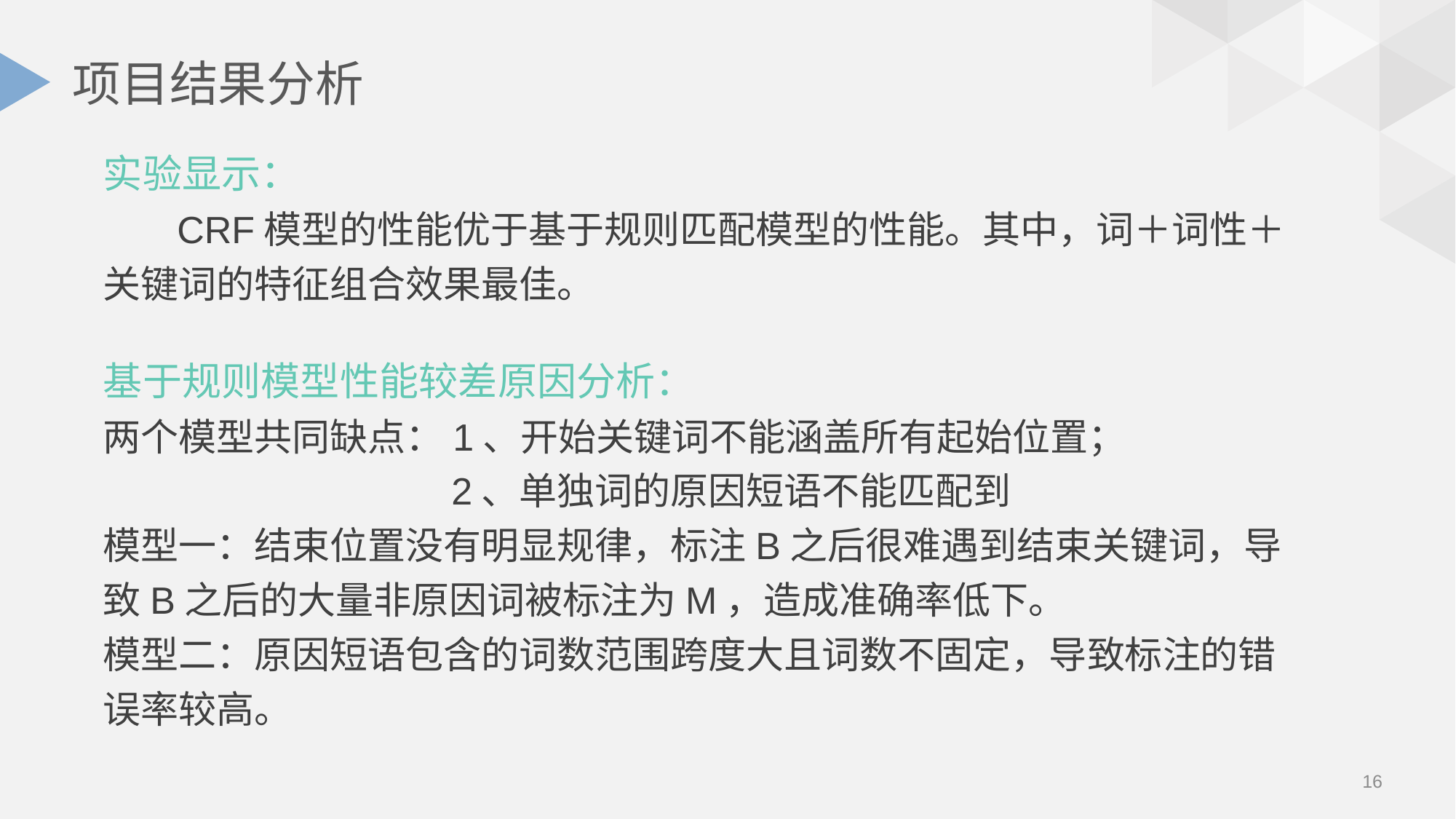

# 项目结果分析
实验显示：
       CRF模型的性能优于基于规则匹配模型的性能。其中，词＋词性＋关键词的特征组合效果最佳。

基于规则模型性能较差原因分析：
两个模型共同缺点：1、开始关键词不能涵盖所有起始位置；
                                 2、单独词的原因短语不能匹配到
模型一：结束位置没有明显规律，标注B之后很难遇到结束关键词，导致B之后的大量非原因词被标注为M，造成准确率低下。
模型二：原因短语包含的词数范围跨度大且词数不固定，导致标注的错误率较高。

16